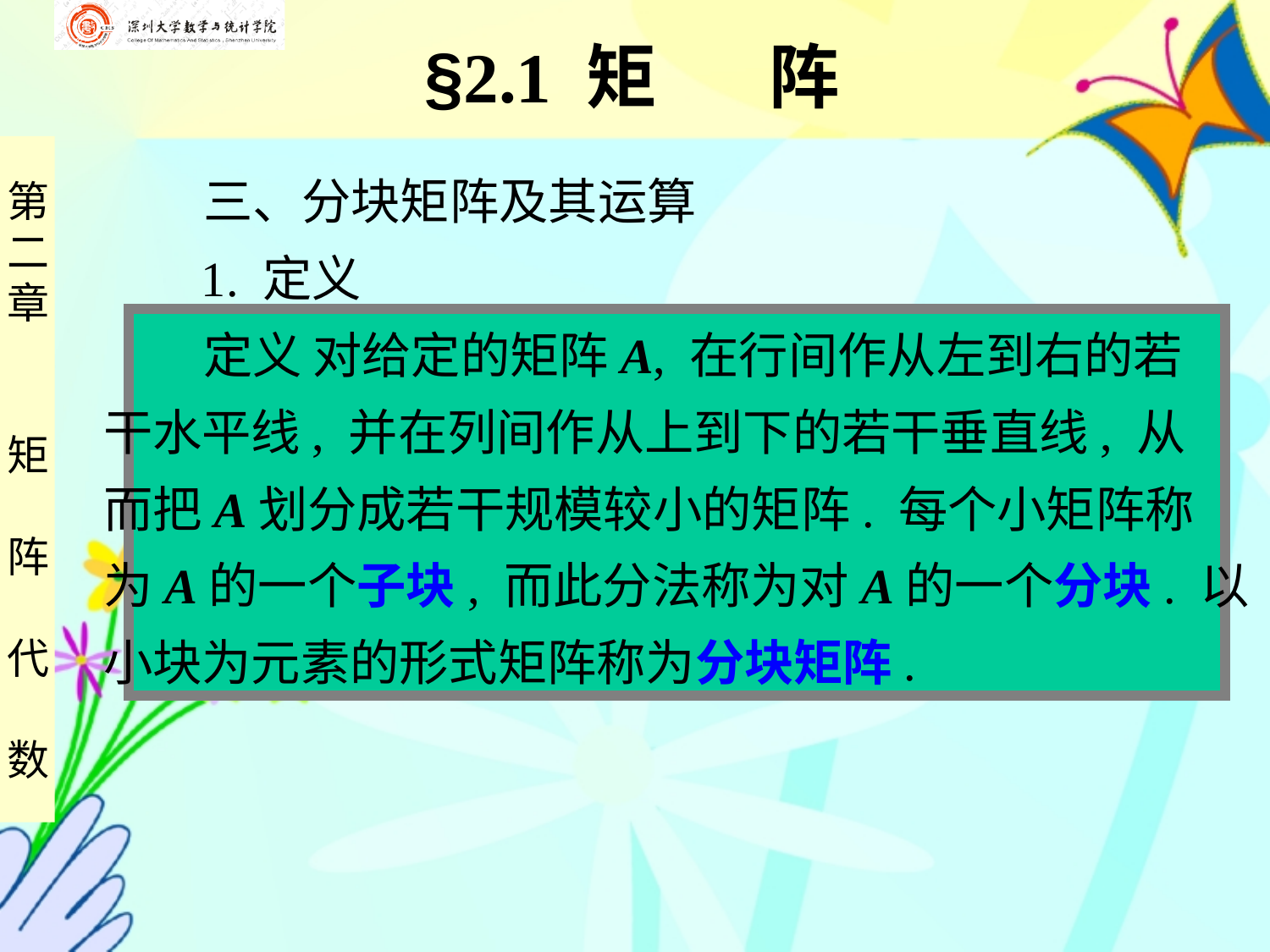

§2.1 矩       阵
        三、分块矩阵及其运算
        1. 定义
        定义 对给定的矩阵A, 在行间作从左到右的若
干水平线, 并在列间作从上到下的若干垂直线, 从
而把A划分成若干规模较小的矩阵. 每个小矩阵称
为A的一个子块, 而此分法称为对A的一个分块. 以
小块为元素的形式矩阵称为分块矩阵.